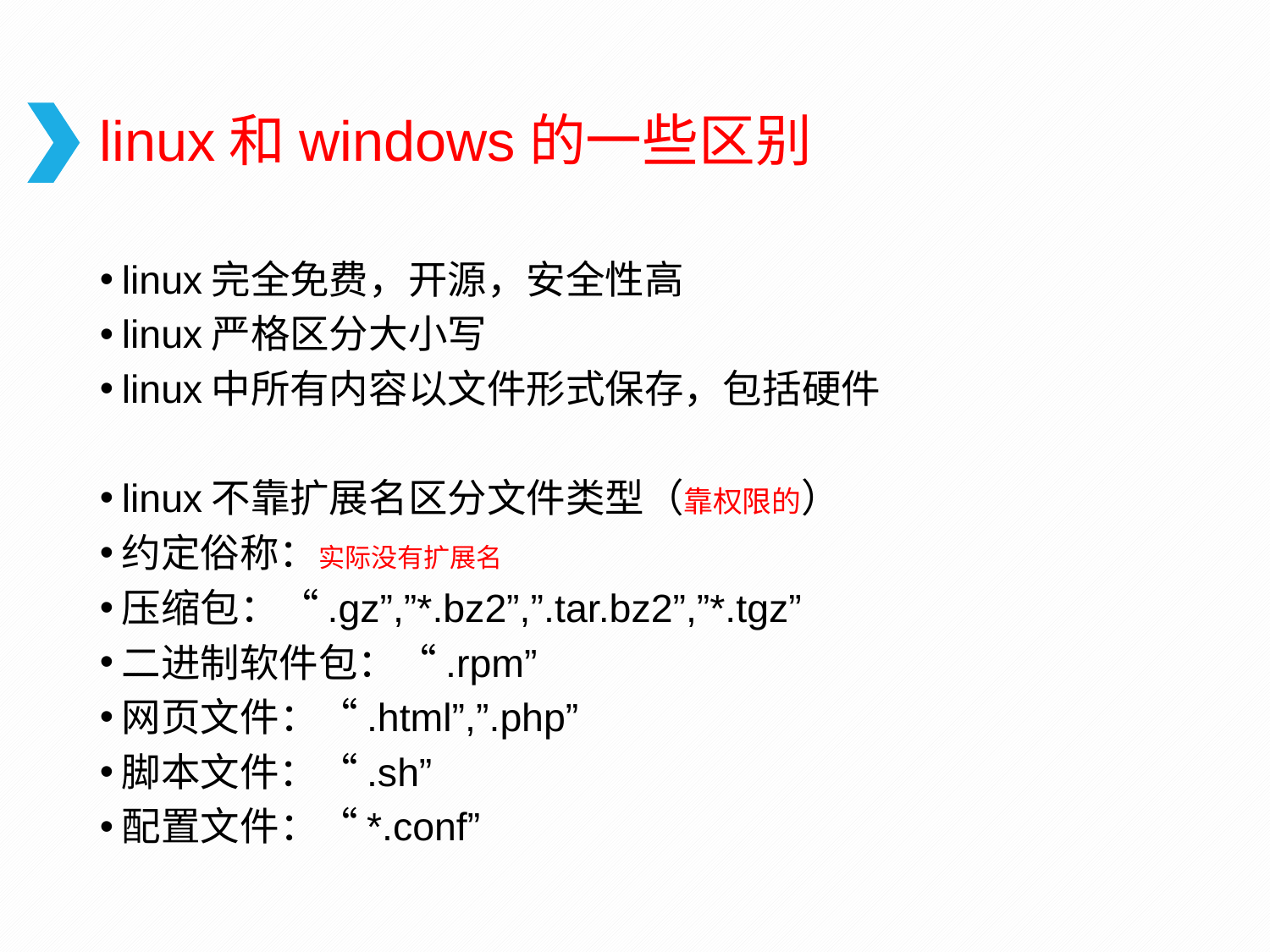

# linux和windows的一些区别
linux完全免费，开源，安全性高
linux严格区分大小写
linux中所有内容以文件形式保存，包括硬件

linux不靠扩展名区分文件类型（靠权限的）
约定俗称：实际没有扩展名
压缩包：“.gz”,”*.bz2”,”.tar.bz2”,”*.tgz”
二进制软件包：“.rpm”
网页文件：“.html”,”.php”
脚本文件：“.sh”
配置文件：“*.conf”